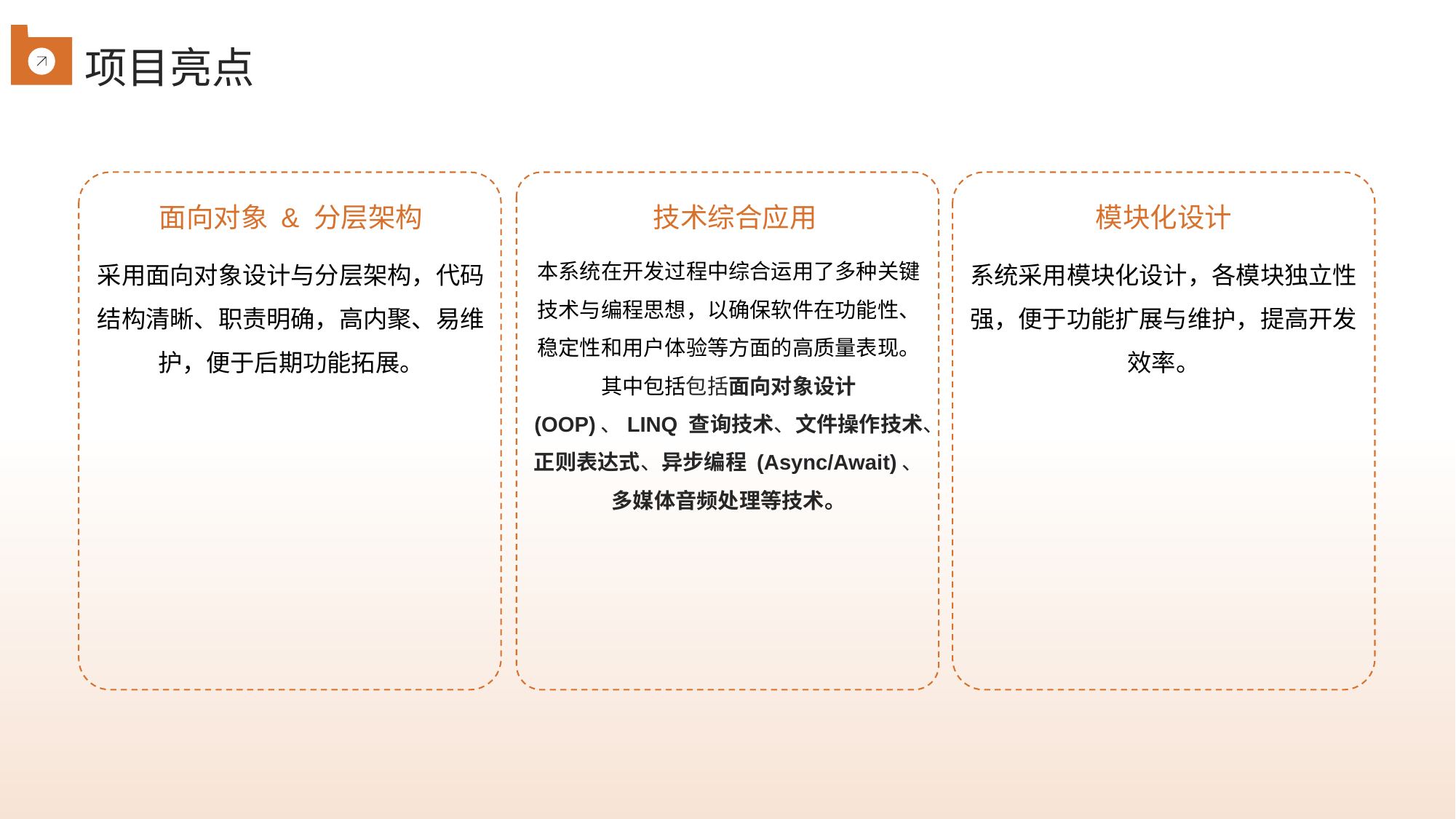

项目亮点

面向对象 & 分层架构
 技术综合应用
模块化设计
采用面向对象设计与分层架构，代码结构清晰、职责明确，高内聚、易维护，便于后期功能拓展。
本系统在开发过程中综合运用了多种关键技术与编程思想，以确保软件在功能性、稳定性和用户体验等方面的高质量表现。其中包括包括面向对象设计 (OOP)、LINQ 查询技术、文件操作技术、正则表达式、异步编程 (Async/Await)、多媒体音频处理等技术。
系统采用模块化设计，各模块独立性强，便于功能扩展与维护，提高开发效率。